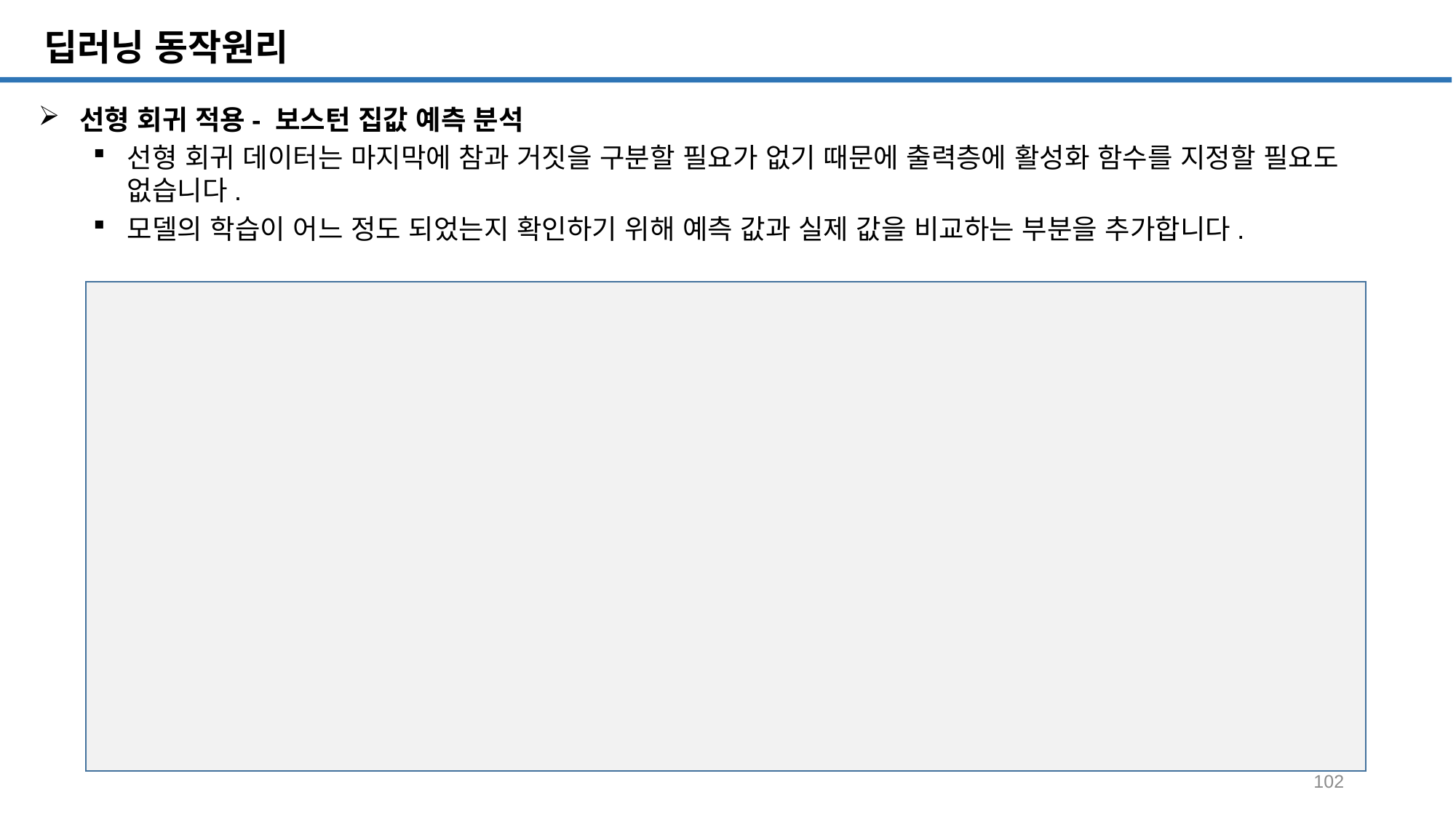

SQL 튜닝 개요
# 딥러닝 동작원리

선형 회귀 적용- 보스턴 집값 예측 분석
선형 회귀 데이터는 마지막에 참과 거짓을 구분할 필요가 없기 때문에 출력층에 활성화 함수를 지정할 필요도 없습니다.
모델의 학습이 어느 정도 되었는지 확인하기 위해 예측 값과 실제 값을 비교하는 부분을 추가합니다.

102